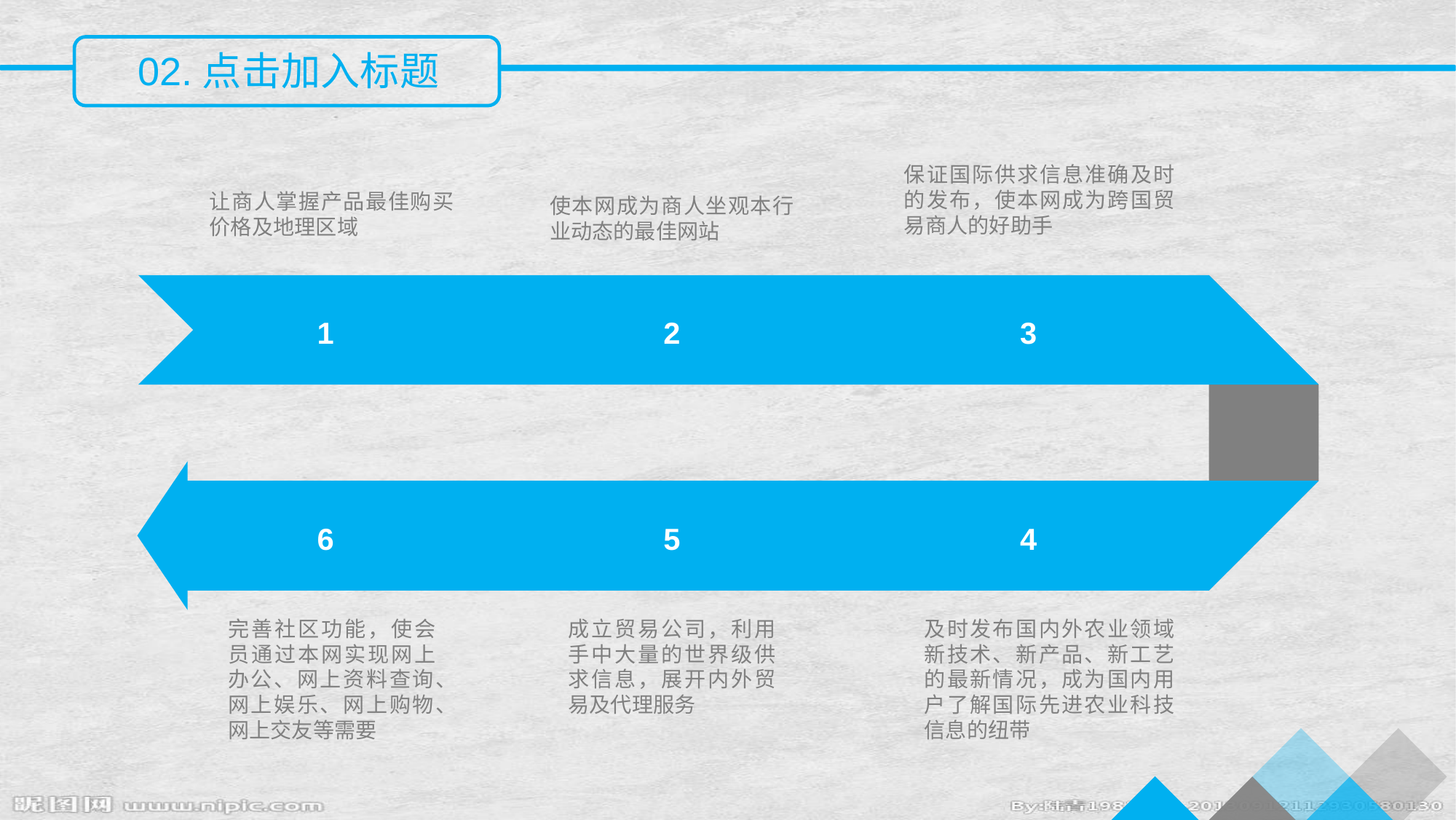

02.点击加入标题
保证国际供求信息准确及时的发布，使本网成为跨国贸易商人的好助手
让商人掌握产品最佳购买价格及地理区域
使本网成为商人坐观本行业动态的最佳网站

1
2
3

6
5
4
完善社区功能，使会员通过本网实现网上办公、网上资料查询、网上娱乐、网上购物、网上交友等需要
成立贸易公司，利用手中大量的世界级供求信息，展开内外贸易及代理服务
及时发布国内外农业领域新技术、新产品、新工艺的最新情况，成为国内用户了解国际先进农业科技信息的纽带